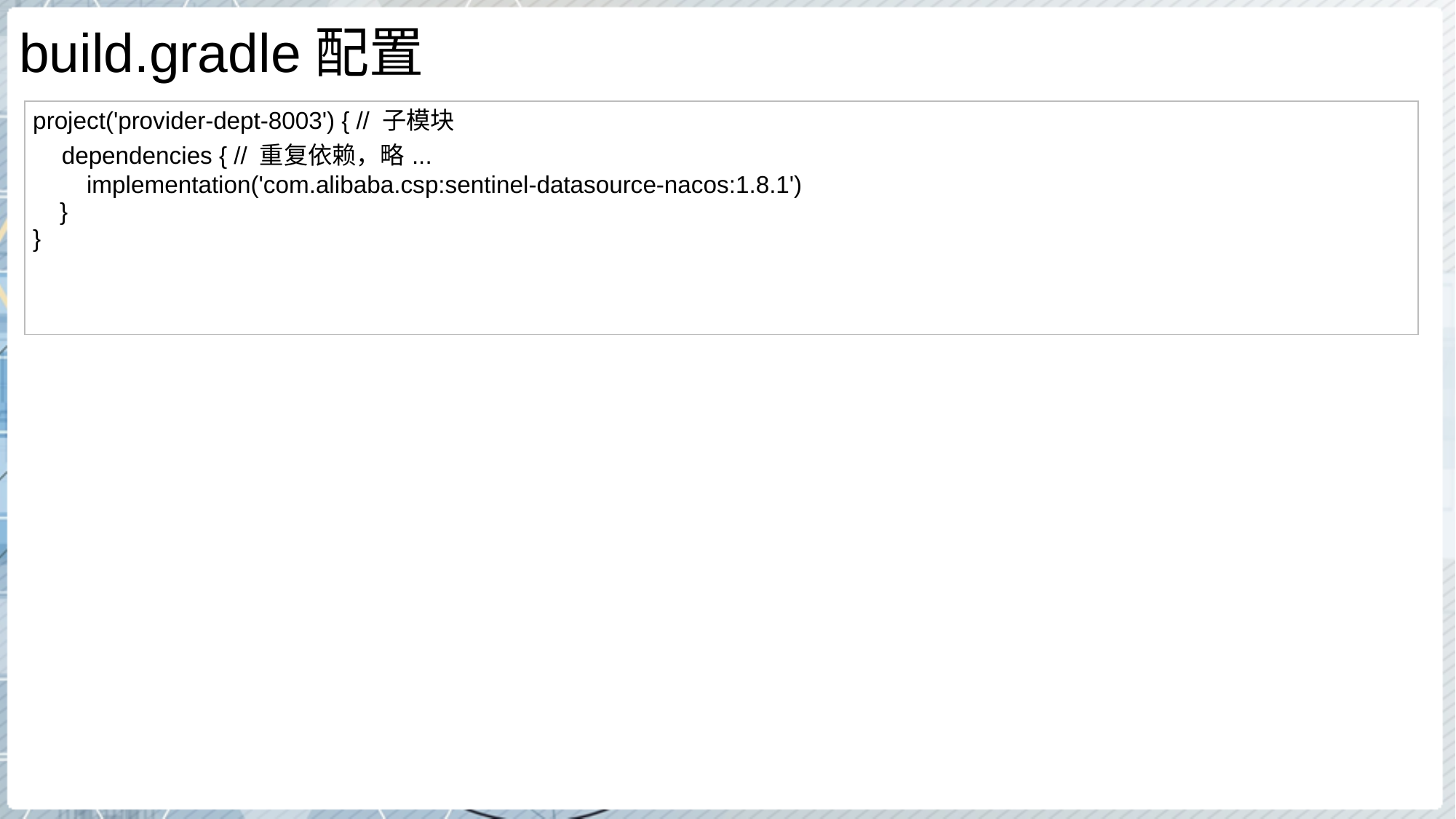

# build.gradle配置
| project('provider-dept-8003') { // 子模块 dependencies { // 重复依赖，略... implementation('com.alibaba.csp:sentinel-datasource-nacos:1.8.1') } } |
| --- |